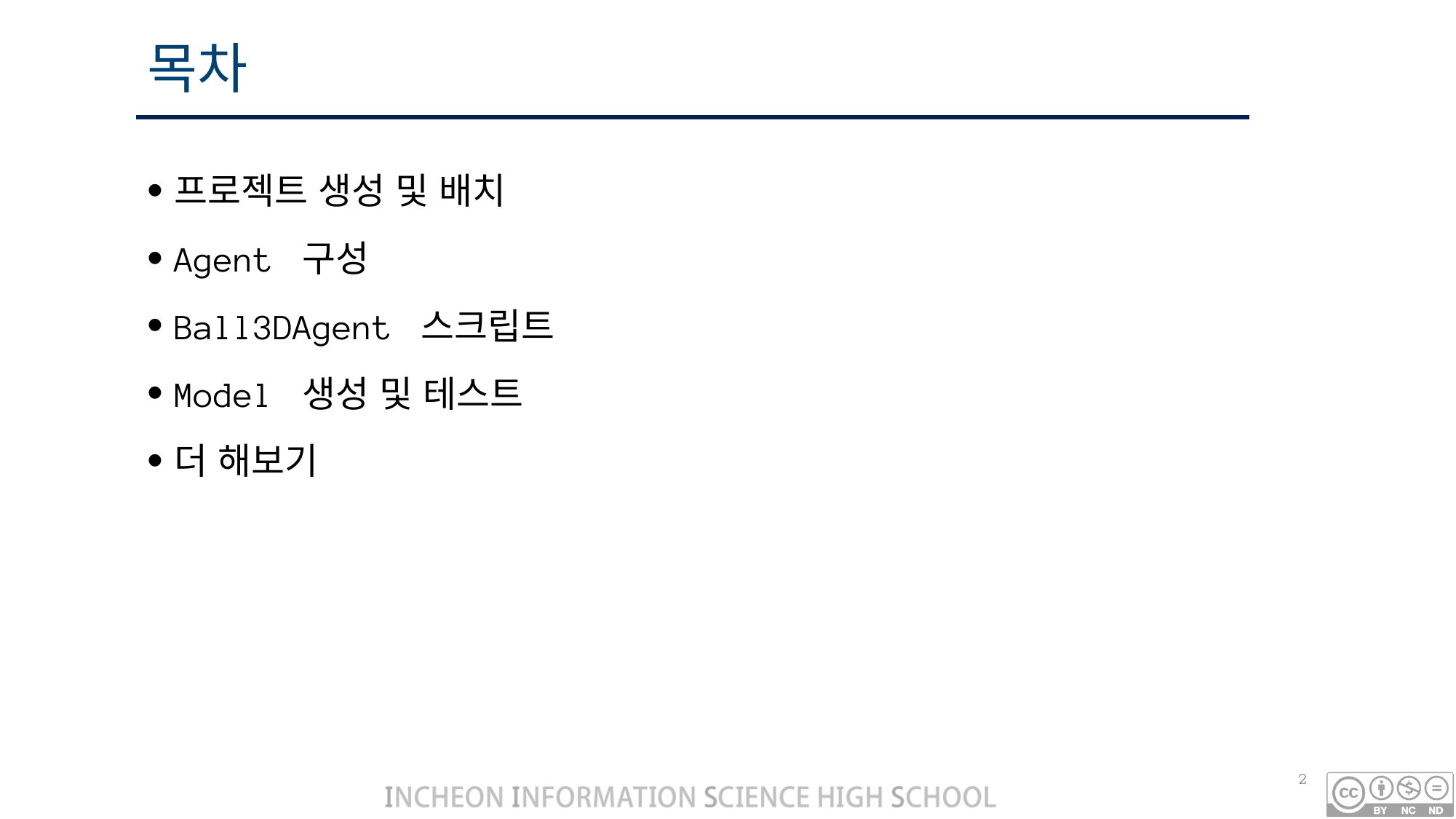

# 목차
프로젝트 생성 및 배치
Agent 구성
Ball3DAgent 스크립트
Model 생성 및 테스트
더 해보기

2